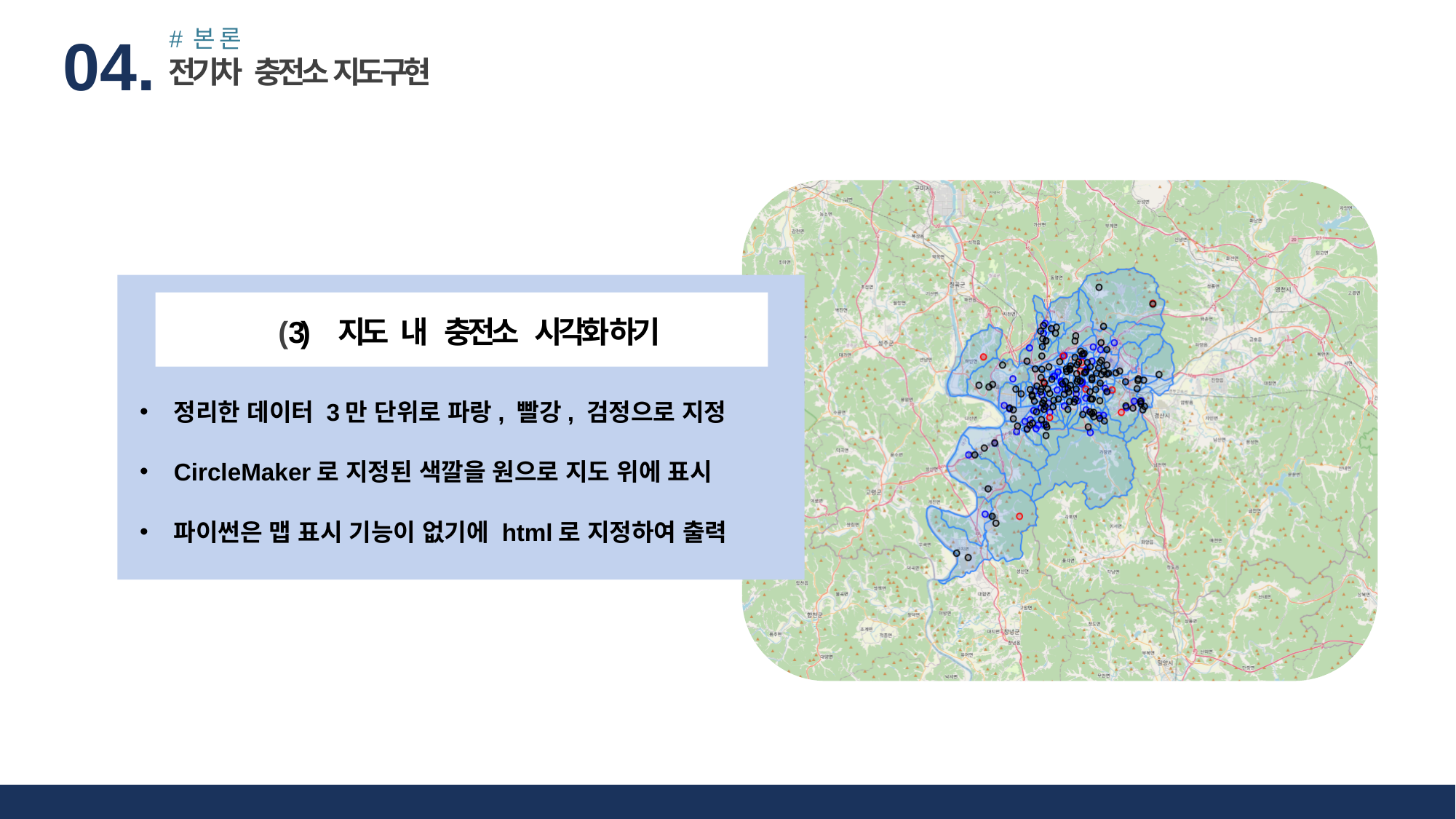

#본론
04.
전기차    충전소  지도구현

(3)    지도    내     충전소     시각화 하기
정리한 데이터 3만 단위로 파랑, 빨강, 검정으로 지정
CircleMaker로 지정된 색깔을 원으로 지도 위에 표시
파이썬은 맵 표시 기능이 없기에 html로 지정하여 출력